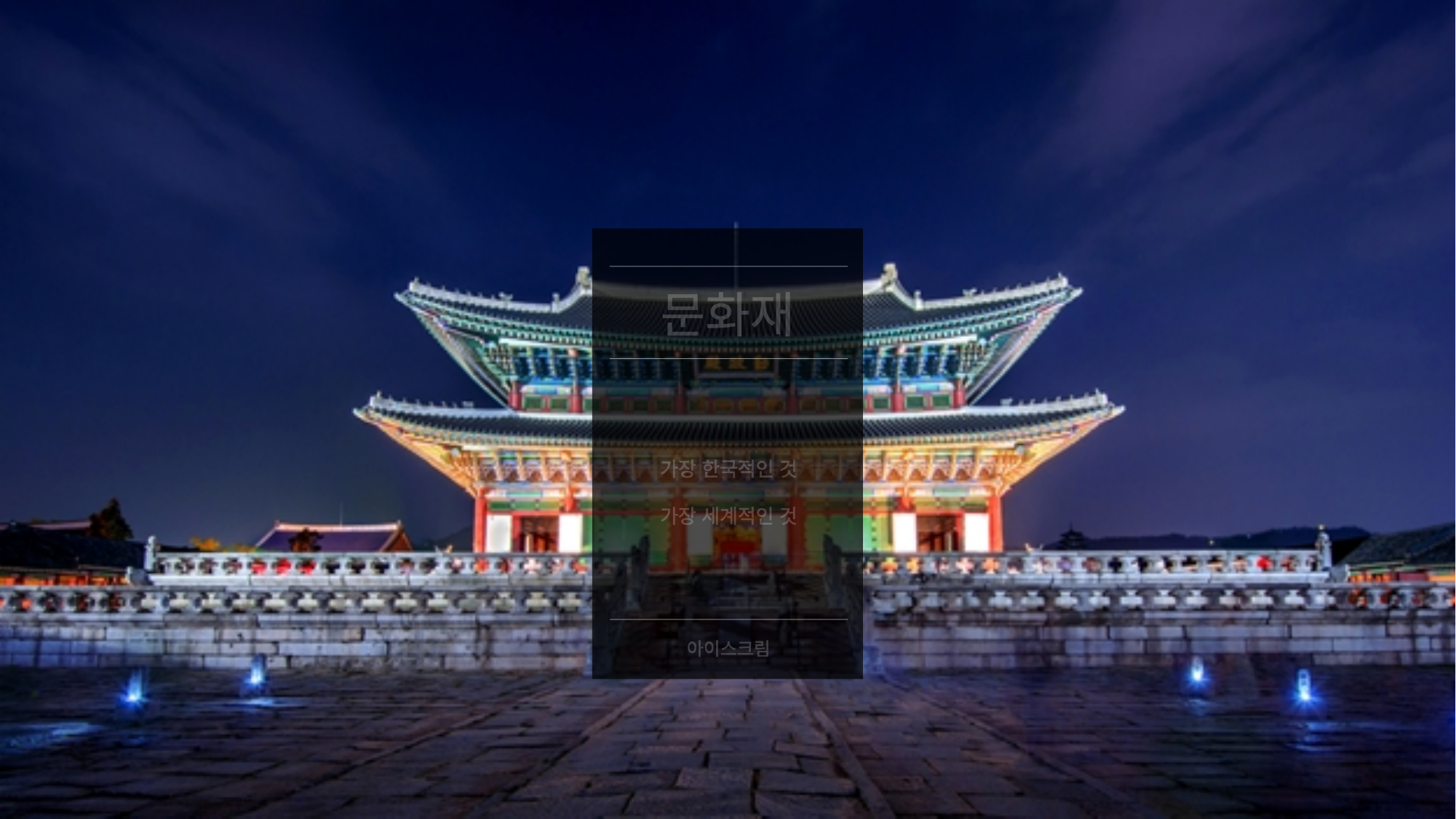

문화재
가장 한국적인 것

가장 세계적인 것
아이스크림